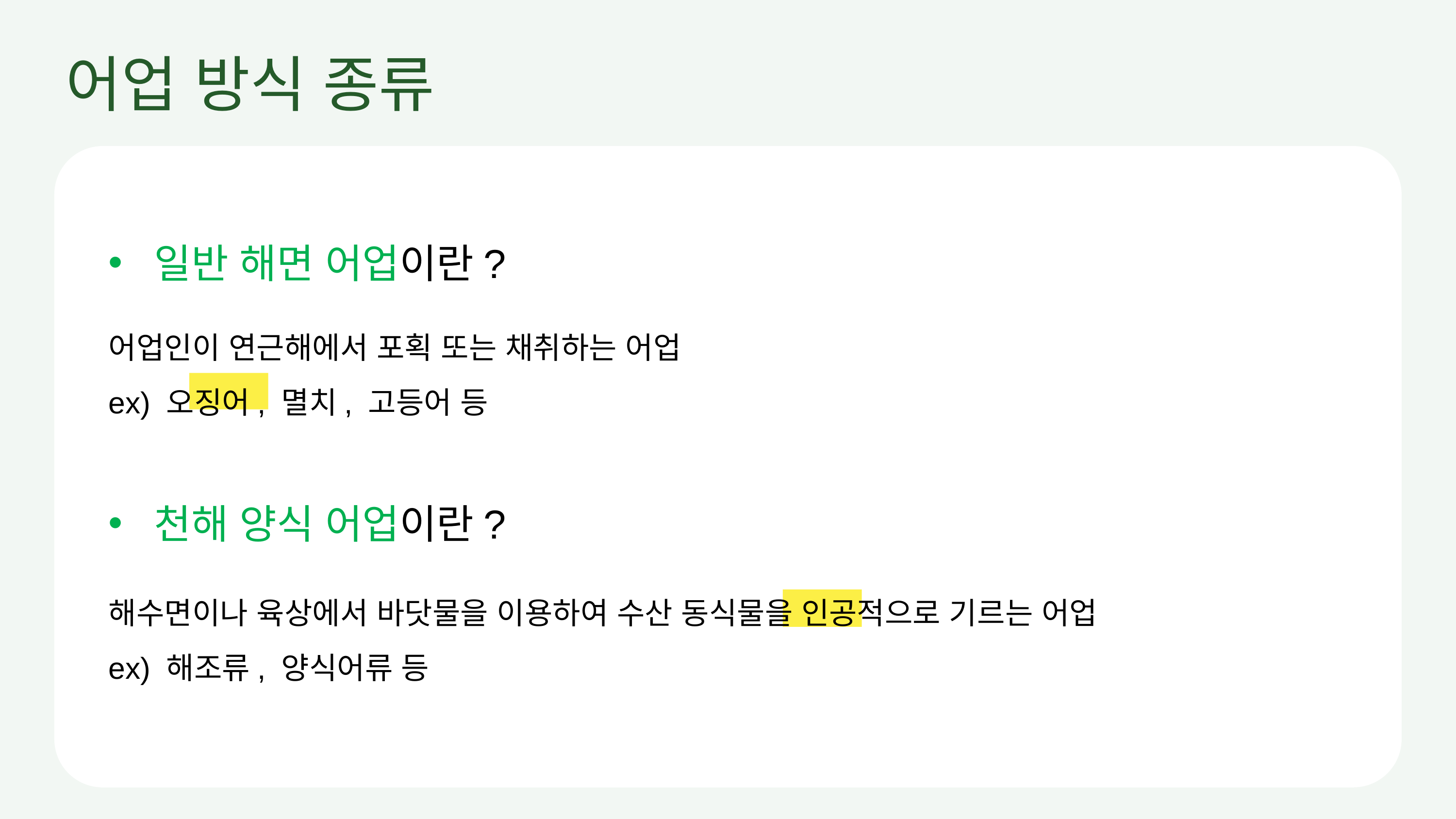

어업 방식 종류

일반 해면 어업이란?

어업인이 연근해에서 포획 또는 채취하는 어업
ex) 오징어, 멸치, 고등어 등

천해 양식 어업이란?

해수면이나 육상에서 바닷물을 이용하여 수산 동식물을 인공적으로 기르는 어업
ex) 해조류, 양식어류 등